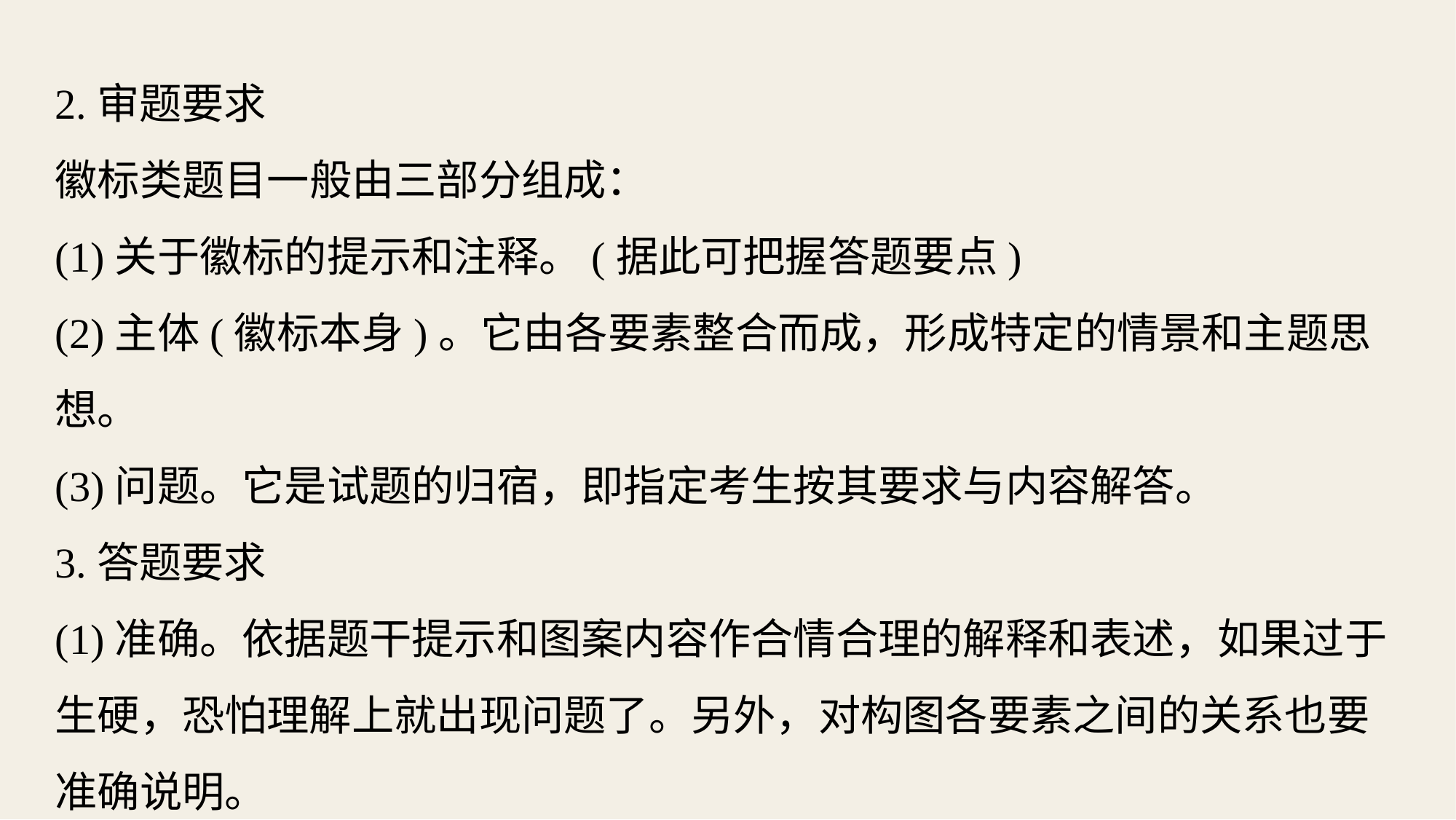

2.审题要求
徽标类题目一般由三部分组成：
(1)关于徽标的提示和注释。(据此可把握答题要点)
(2)主体(徽标本身)。它由各要素整合而成，形成特定的情景和主题思想。
(3)问题。它是试题的归宿，即指定考生按其要求与内容解答。
3.答题要求
(1)准确。依据题干提示和图案内容作合情合理的解释和表述，如果过于生硬，恐怕理解上就出现问题了。另外，对构图各要素之间的关系也要准确说明。